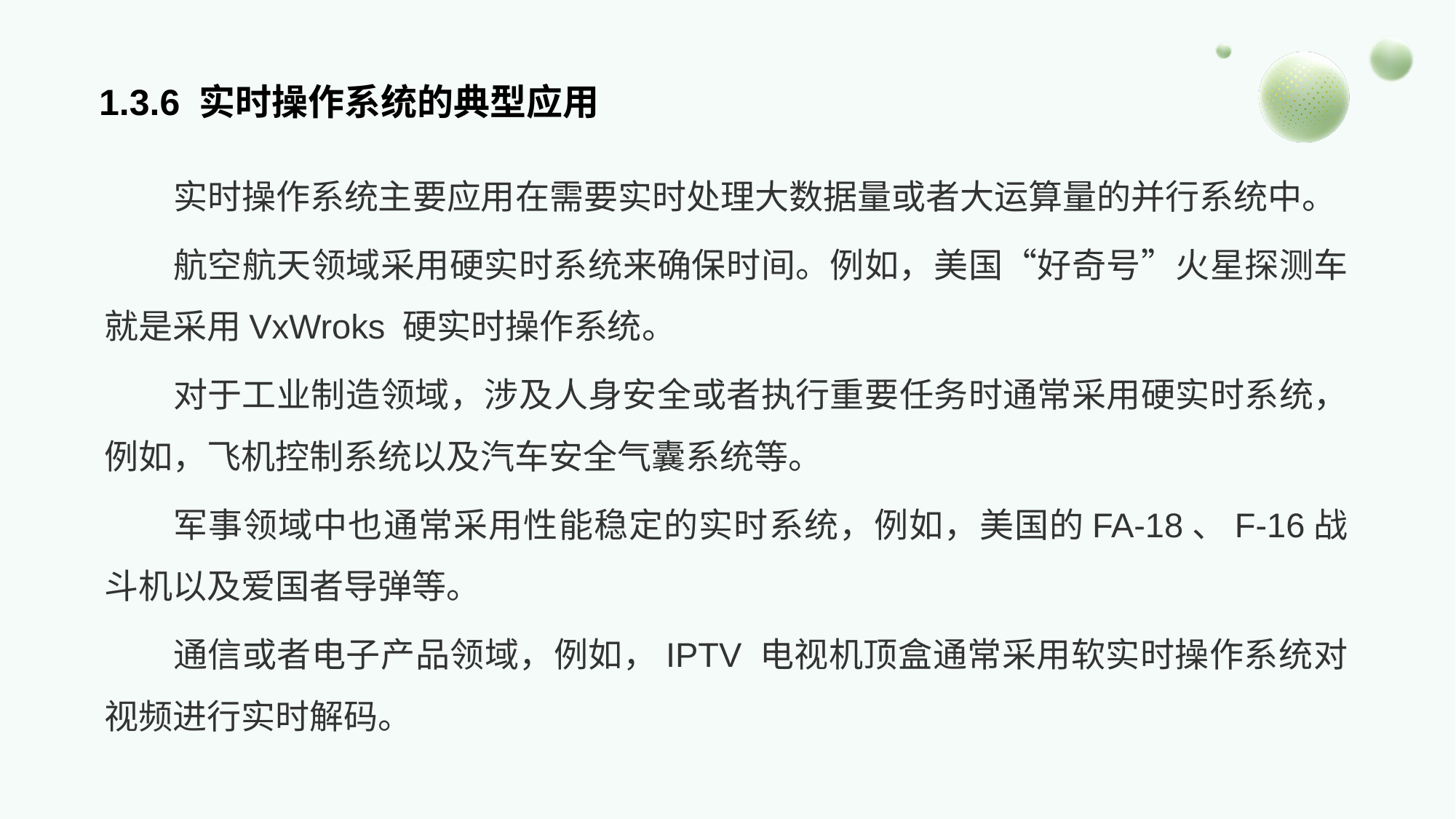

1.3.6 实时操作系统的典型应用
实时操作系统主要应用在需要实时处理大数据量或者大运算量的并行系统中。
航空航天领域采用硬实时系统来确保时间。例如，美国“好奇号”火星探测车就是采用VxWroks 硬实时操作系统。
对于工业制造领域，涉及人身安全或者执行重要任务时通常采用硬实时系统，例如，飞机控制系统以及汽车安全气囊系统等。
军事领域中也通常采用性能稳定的实时系统，例如，美国的FA-18、F-16战斗机以及爱国者导弹等。
通信或者电子产品领域，例如，IPTV 电视机顶盒通常采用软实时操作系统对视频进行实时解码。